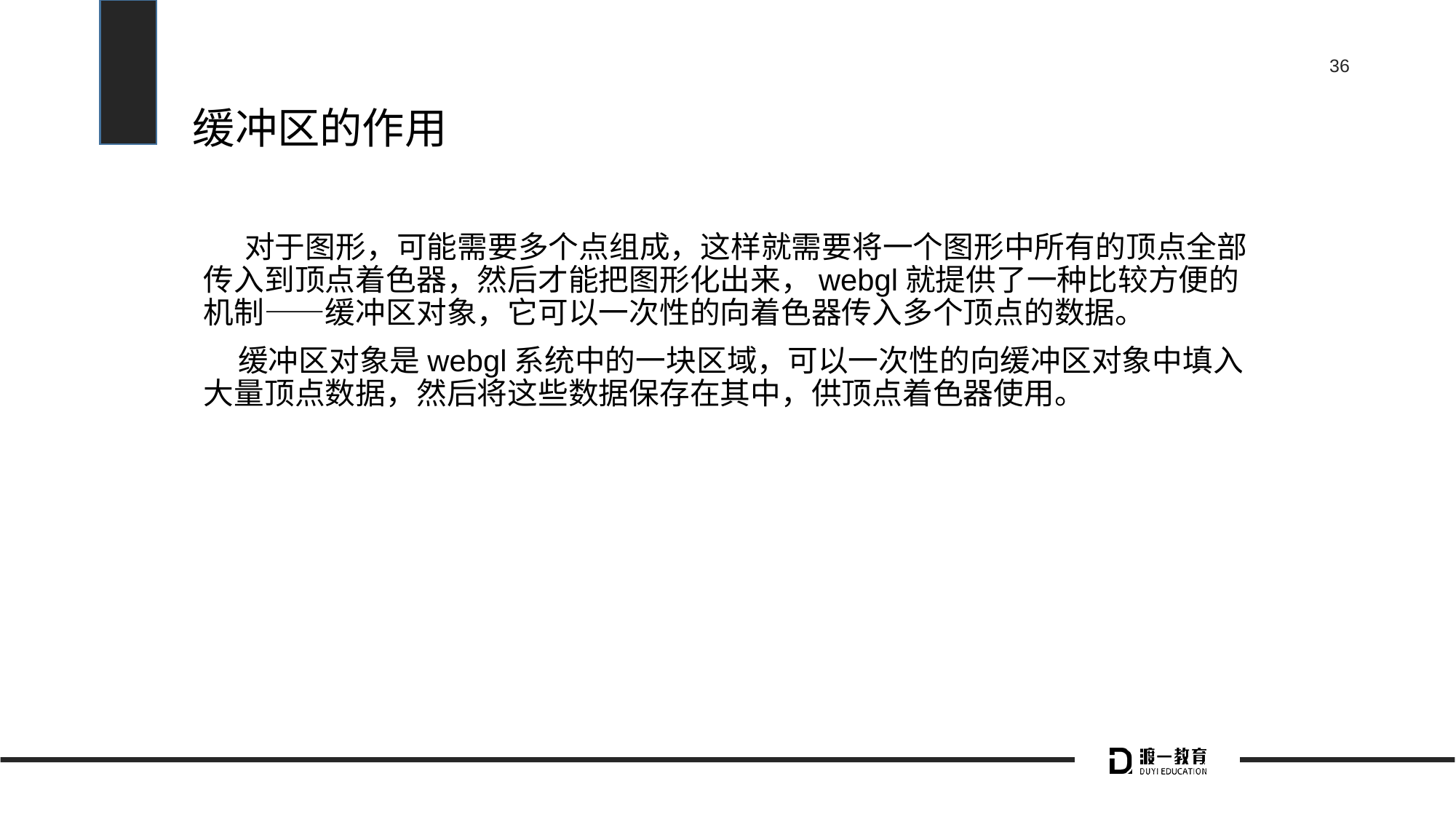

# 缓冲区的作用
     对于图形，可能需要多个点组成，这样就需要将一个图形中所有的顶点全部传入到顶点着色器，然后才能把图形化出来，webgl就提供了一种比较方便的机制——缓冲区对象，它可以一次性的向着色器传入多个顶点的数据。
    缓冲区对象是webgl系统中的一块区域，可以一次性的向缓冲区对象中填入大量顶点数据，然后将这些数据保存在其中，供顶点着色器使用。